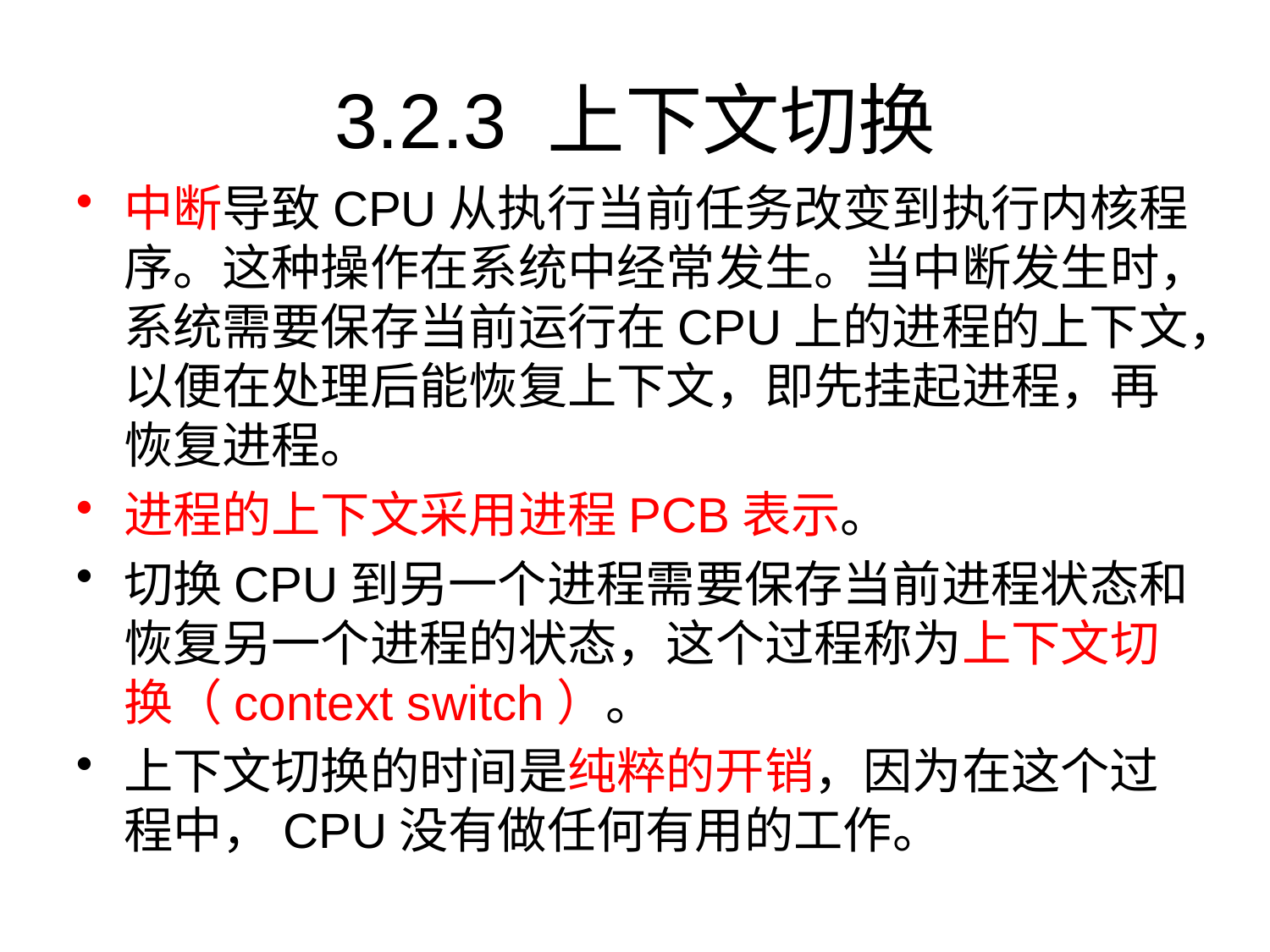

# 3.2.3 上下文切换
中断导致CPU从执行当前任务改变到执行内核程序。这种操作在系统中经常发生。当中断发生时，系统需要保存当前运行在CPU上的进程的上下文，以便在处理后能恢复上下文，即先挂起进程，再恢复进程。
进程的上下文采用进程PCB表示。
切换CPU到另一个进程需要保存当前进程状态和恢复另一个进程的状态，这个过程称为上下文切换（context switch）。
上下文切换的时间是纯粹的开销，因为在这个过程中，CPU没有做任何有用的工作。